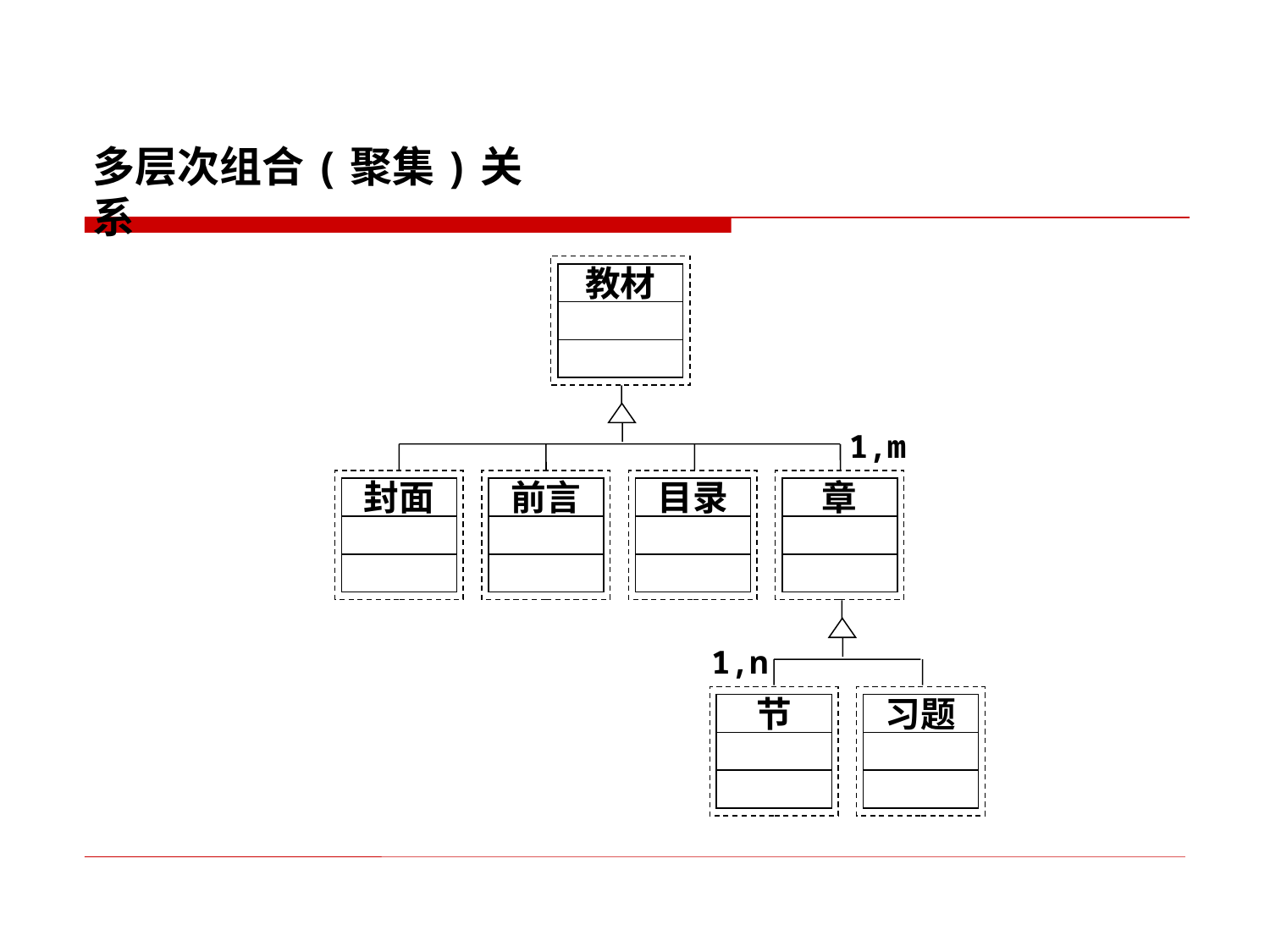

多层次组合(聚集)关系

教材

1,m

封面

前言

目录

章

1,n

节

习题